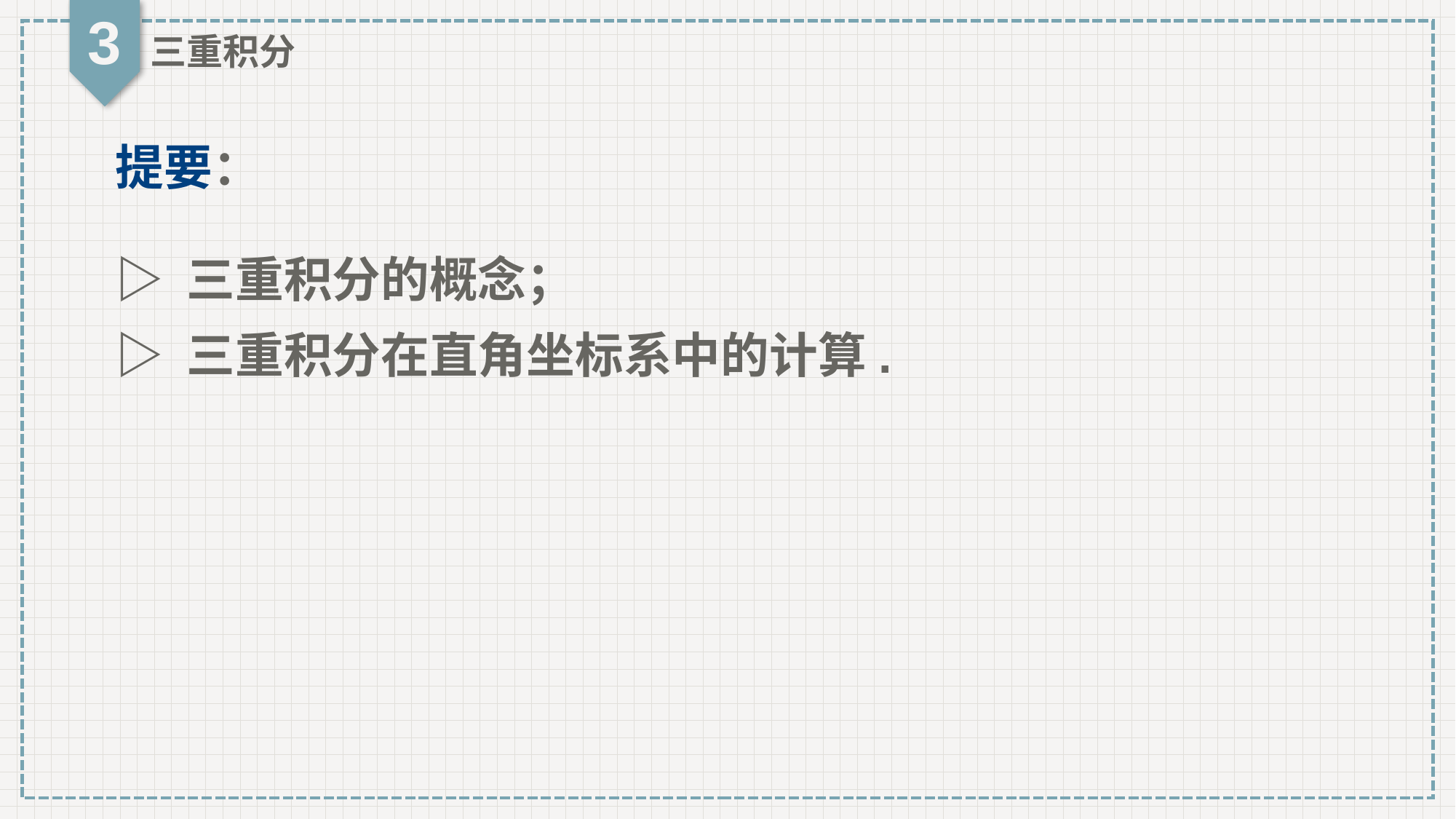

3
三重积分
提要：
▷ 三重积分的概念；
▷ 三重积分在直角坐标系中的计算.